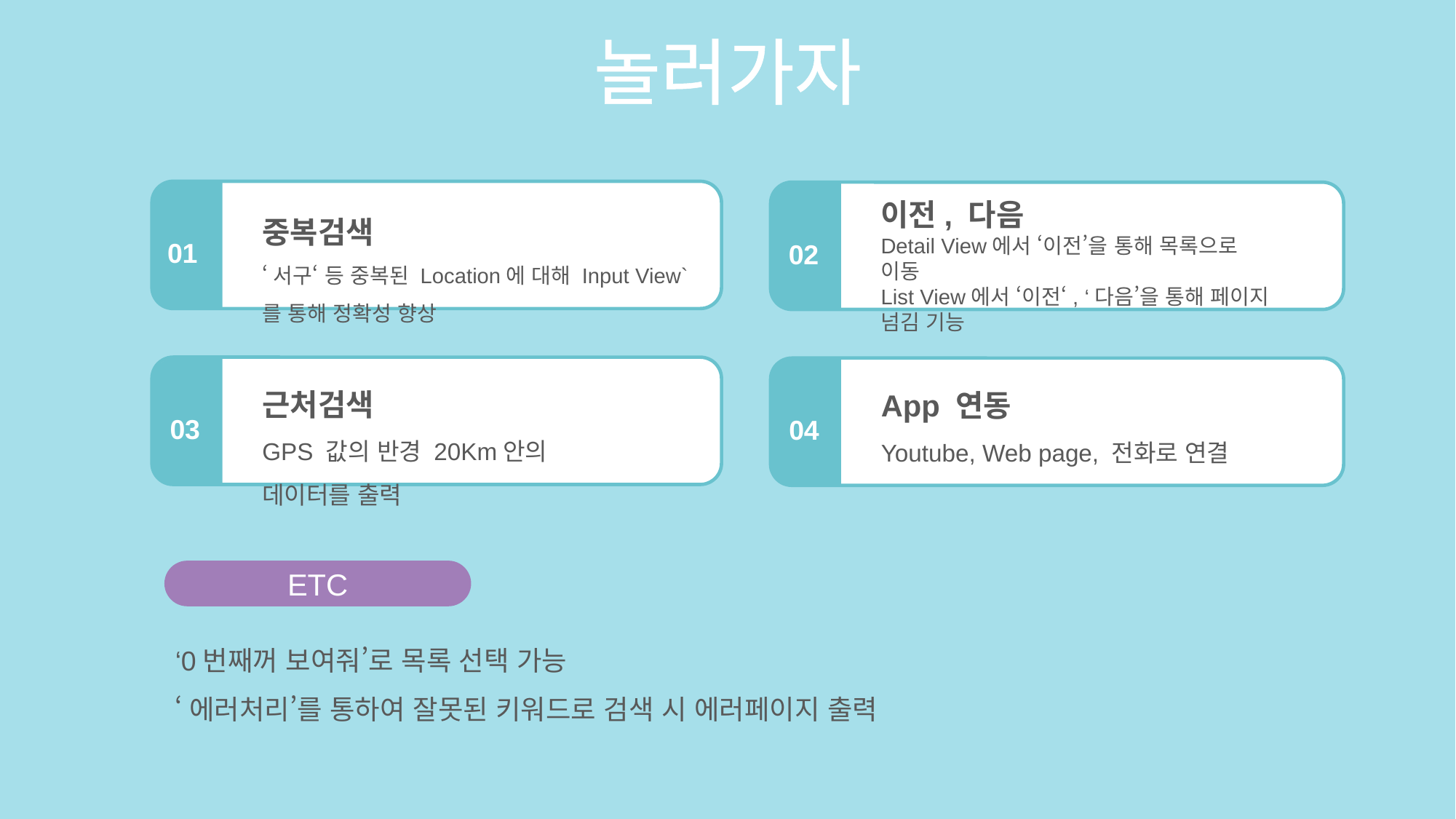

놀러가자

중복검색
‘서구‘ 등 중복된 Location에 대해 Input View`를 통해 정확성 향상
이전, 다음
Detail View에서 ‘이전’을 통해 목록으로 이동
List View에서 ‘이전‘, ‘다음’을 통해 페이지 넘김 기능

01
02

근처검색
GPS 값의 반경 20Km안의 데이터를 출력
App 연동
Youtube, Web page, 전화로 연결

03
04
ETC
‘0번째꺼 보여줘’로 목록 선택 가능
‘에러처리’를 통하여 잘못된 키워드로 검색 시 에러페이지 출력